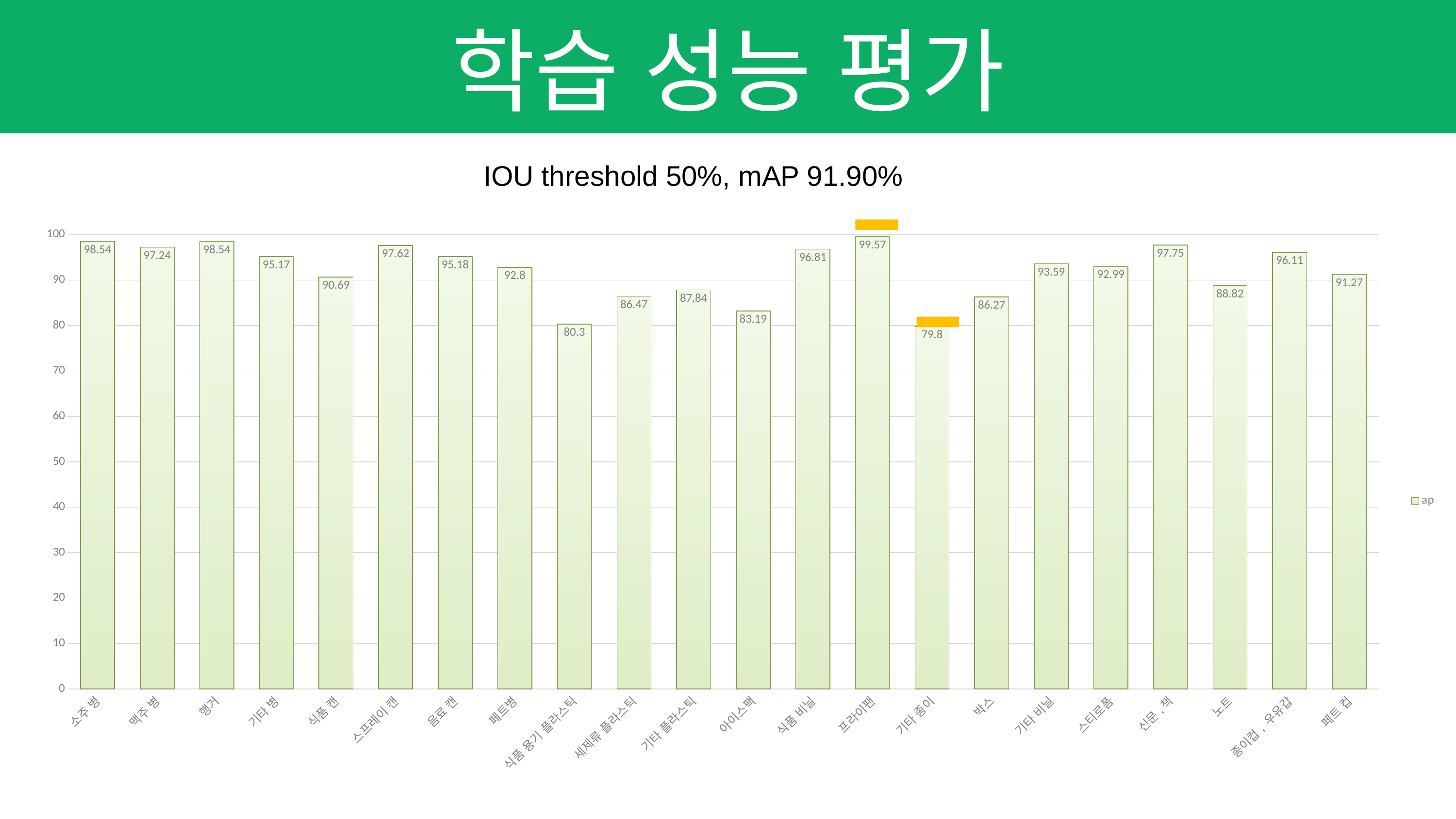

학습 성능 평가

IOU threshold 50%, mAP 91.90%

### Chart

| Category | ap |
|---|---|
| 소주 병 | 98.54 |
| 맥주 병 | 97.24 |
| 행거 | 98.54 |
| 기타 병 | 95.17 |
| 식품 캔 | 90.69 |
| 스프레이 캔 | 97.62 |
| 음료 캔 | 95.18 |
| 페트병 | 92.8 |
| 식품 용기 플라스틱 | 80.3 |
| 세제류 플라스틱 | 86.47 |
| 기타 플라스틱 | 87.84 |
| 아이스팩 | 83.19 |
| 식품 비닐 | 96.81 |
| 프라이팬 | 99.57 |
| 기타 종이 | 79.8 |
| 박스 | 86.27 |
| 기타 비닐 | 93.59 |
| 스티로폼 | 92.99 |
| 신문,책 | 97.75 |
| 노트 | 88.82 |
| 종이컵, 우유갑 | 96.11 |
| 페트 컵 | 91.27 |